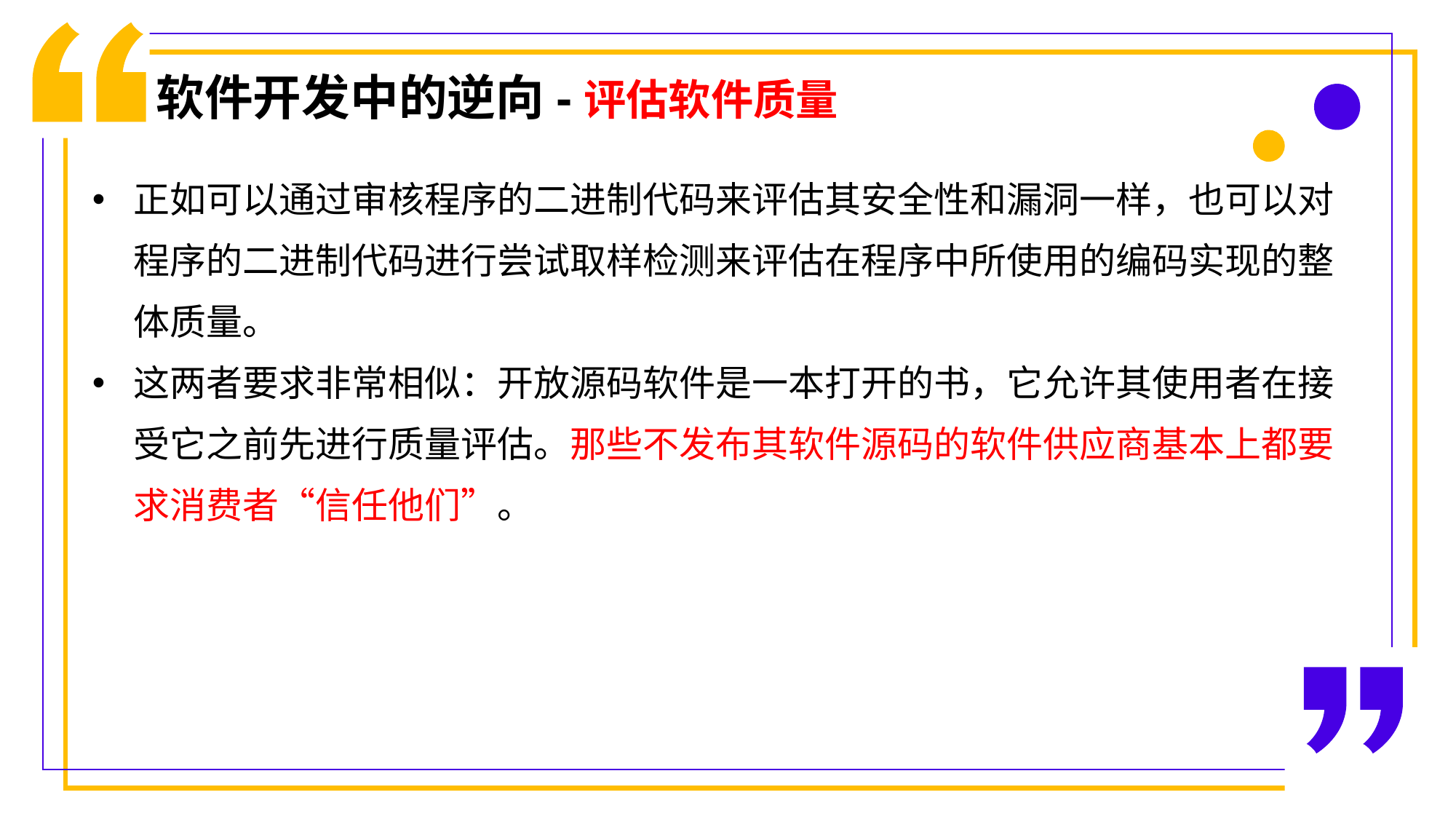

软件开发中的逆向-评估软件质量

正如可以通过审核程序的二进制代码来评估其安全性和漏洞一样，也可以对程序的二进制代码进行尝试取样检测来评估在程序中所使用的编码实现的整体质量。
这两者要求非常相似：开放源码软件是一本打开的书，它允许其使用者在接受它之前先进行质量评估。那些不发布其软件源码的软件供应商基本上都要求消费者“信任他们”。